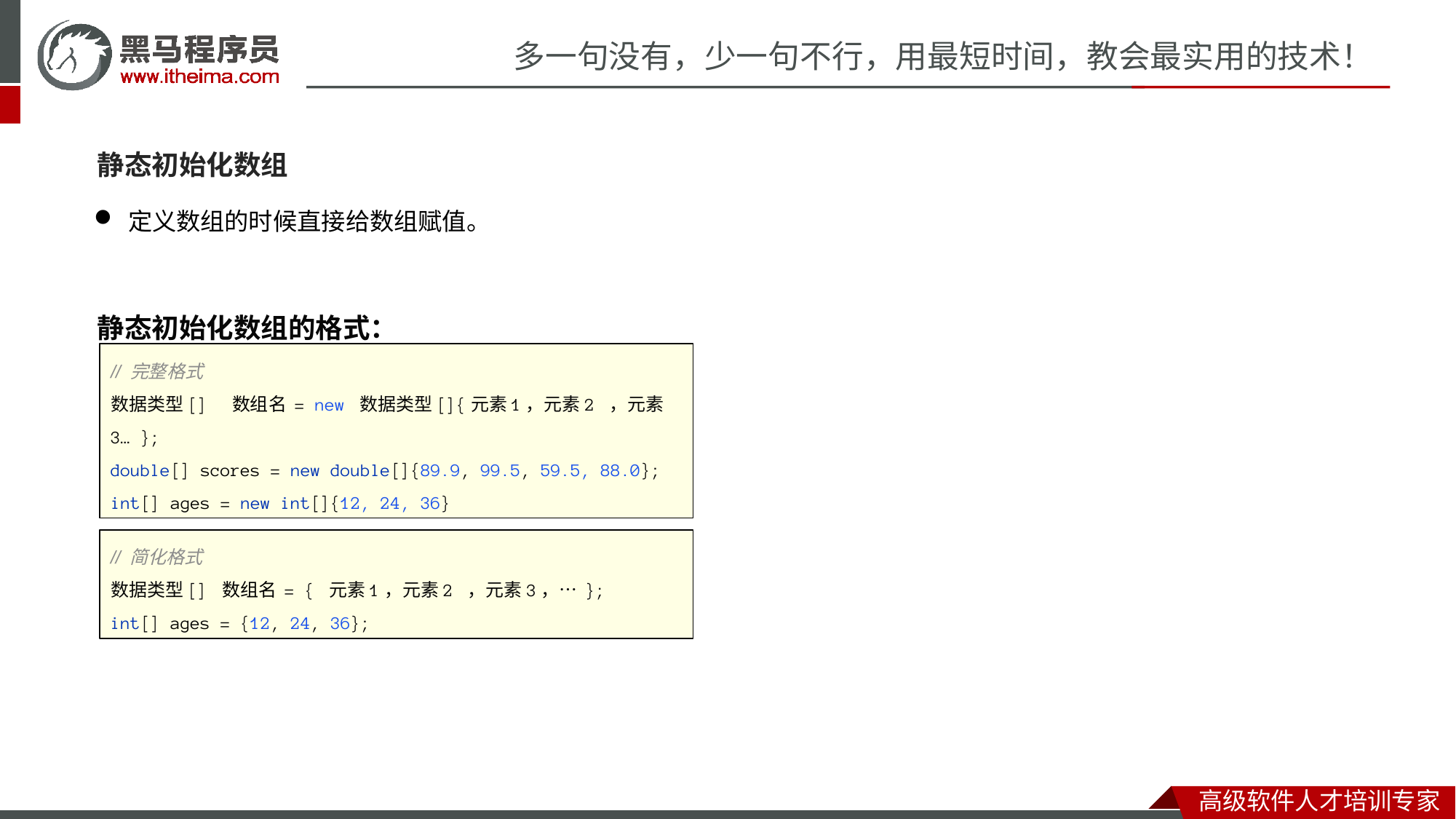

静态初始化数组
定义数组的时候直接给数组赋值。
静态初始化数组的格式：
// 完整格式
数据类型[]  数组名 = new 数据类型[]{元素1，元素2 ，元素3… };
double[] scores = new double[]{89.9, 99.5, 59.5, 88.0};
int[] ages = new int[]{12, 24, 36}
// 简化格式
数据类型[] 数组名 = { 元素1，元素2 ，元素3，… };
int[] ages = {12, 24, 36};